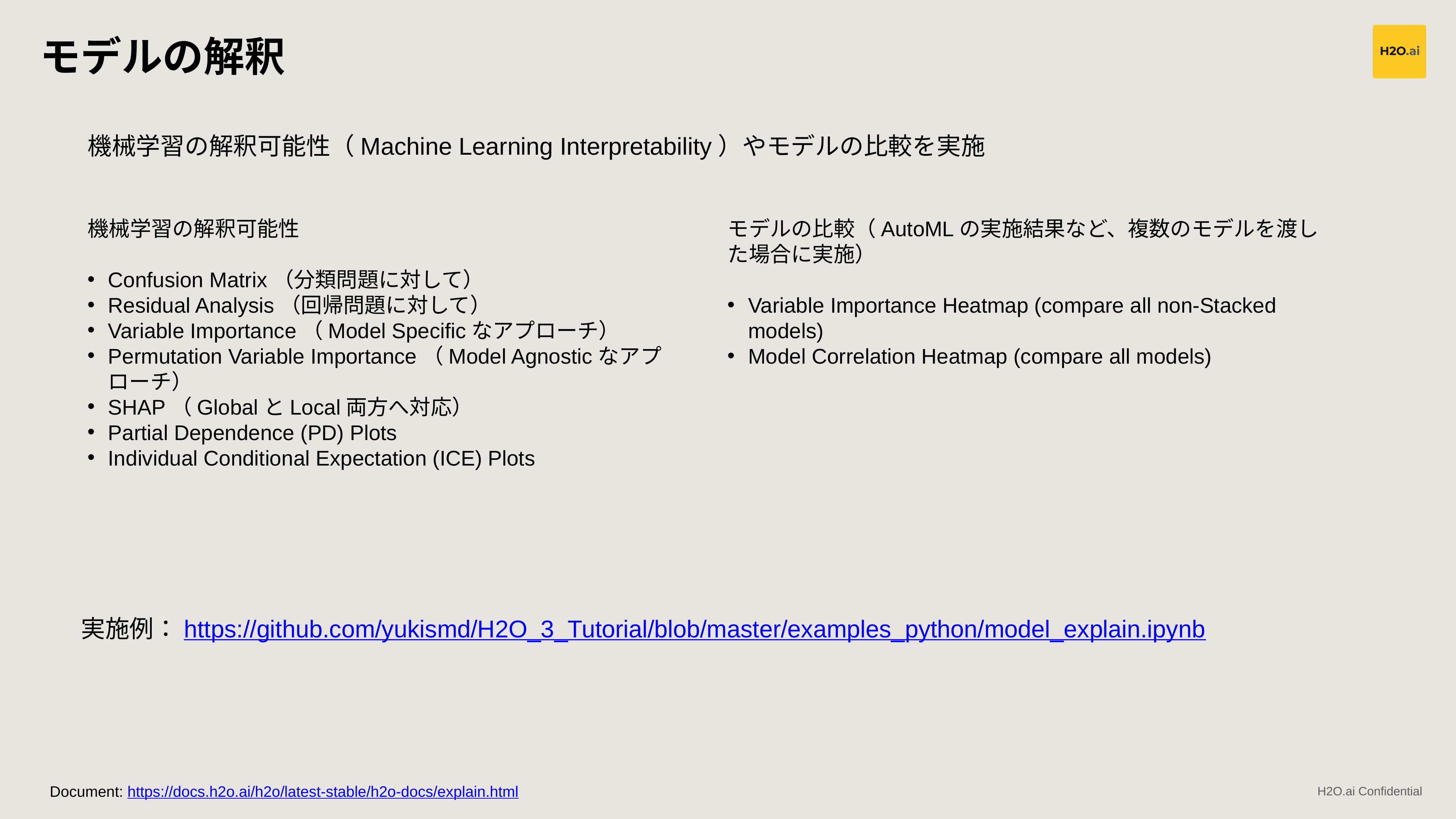

モデルの解釈
機械学習の解釈可能性（Machine Learning Interpretability）やモデルの比較を実施
機械学習の解釈可能性

Confusion Matrix（分類問題に対して）
Residual Analysis（回帰問題に対して）
Variable Importance（Model Specificなアプローチ）
Permutation Variable Importance（Model Agnosticなアプローチ）
SHAP（GlobalとLocal両方へ対応）
Partial Dependence (PD) Plots
Individual Conditional Expectation (ICE) Plots
モデルの比較（AutoMLの実施結果など、複数のモデルを渡した場合に実施）

Variable Importance Heatmap (compare all non-Stacked models)
Model Correlation Heatmap (compare all models)

実施例：https://github.com/yukismd/H2O_3_Tutorial/blob/master/examples_python/model_explain.ipynb
Document: https://docs.h2o.ai/h2o/latest-stable/h2o-docs/explain.html